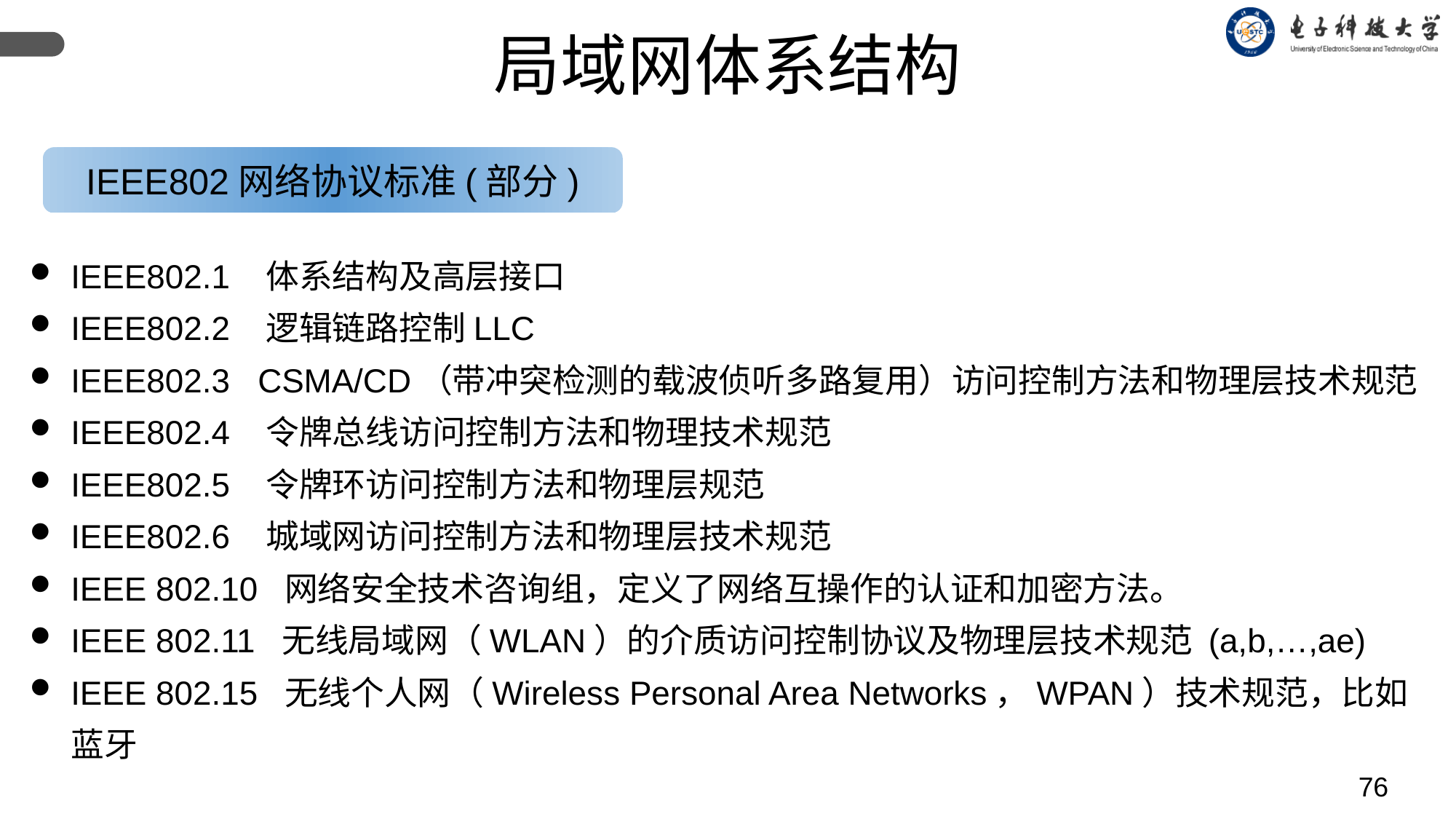

局域网体系结构
IEEE802网络协议标准(部分)
IEEE802.1   体系结构及高层接口
IEEE802.2   逻辑链路控制LLC
IEEE802.3   CSMA/CD（带冲突检测的载波侦听多路复用）访问控制方法和物理层技术规范
IEEE802.4   令牌总线访问控制方法和物理技术规范
IEEE802.5   令牌环访问控制方法和物理层规范
IEEE802.6   城域网访问控制方法和物理层技术规范
IEEE 802.10  网络安全技术咨询组，定义了网络互操作的认证和加密方法。
IEEE 802.11  无线局域网（WLAN）的介质访问控制协议及物理层技术规范 (a,b,…,ae)
IEEE 802.15  无线个人网（Wireless Personal Area Networks，WPAN）技术规范，比如蓝牙
76